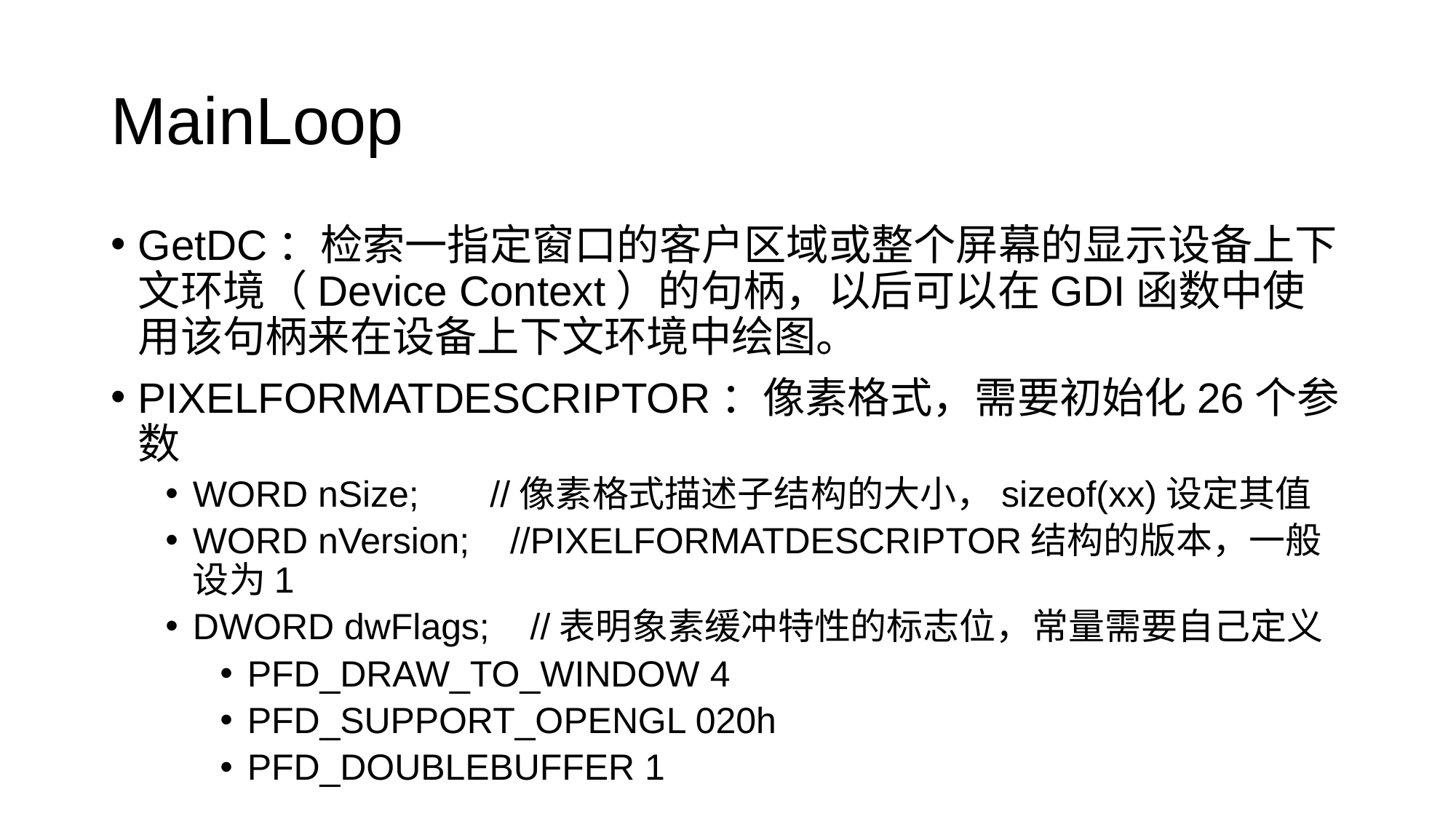

# MainLoop
GetDC：检索一指定窗口的客户区域或整个屏幕的显示设备上下文环境（Device Context）的句柄，以后可以在GDI函数中使用该句柄来在设备上下文环境中绘图。
PIXELFORMATDESCRIPTOR：像素格式，需要初始化26个参数
WORD nSize;       //像素格式描述子结构的大小，sizeof(xx)设定其值
WORD nVersion;    //PIXELFORMATDESCRIPTOR结构的版本，一般设为1
DWORD dwFlags;    //表明象素缓冲特性的标志位，常量需要自己定义
PFD_DRAW_TO_WINDOW 4
PFD_SUPPORT_OPENGL 020h
PFD_DOUBLEBUFFER 1